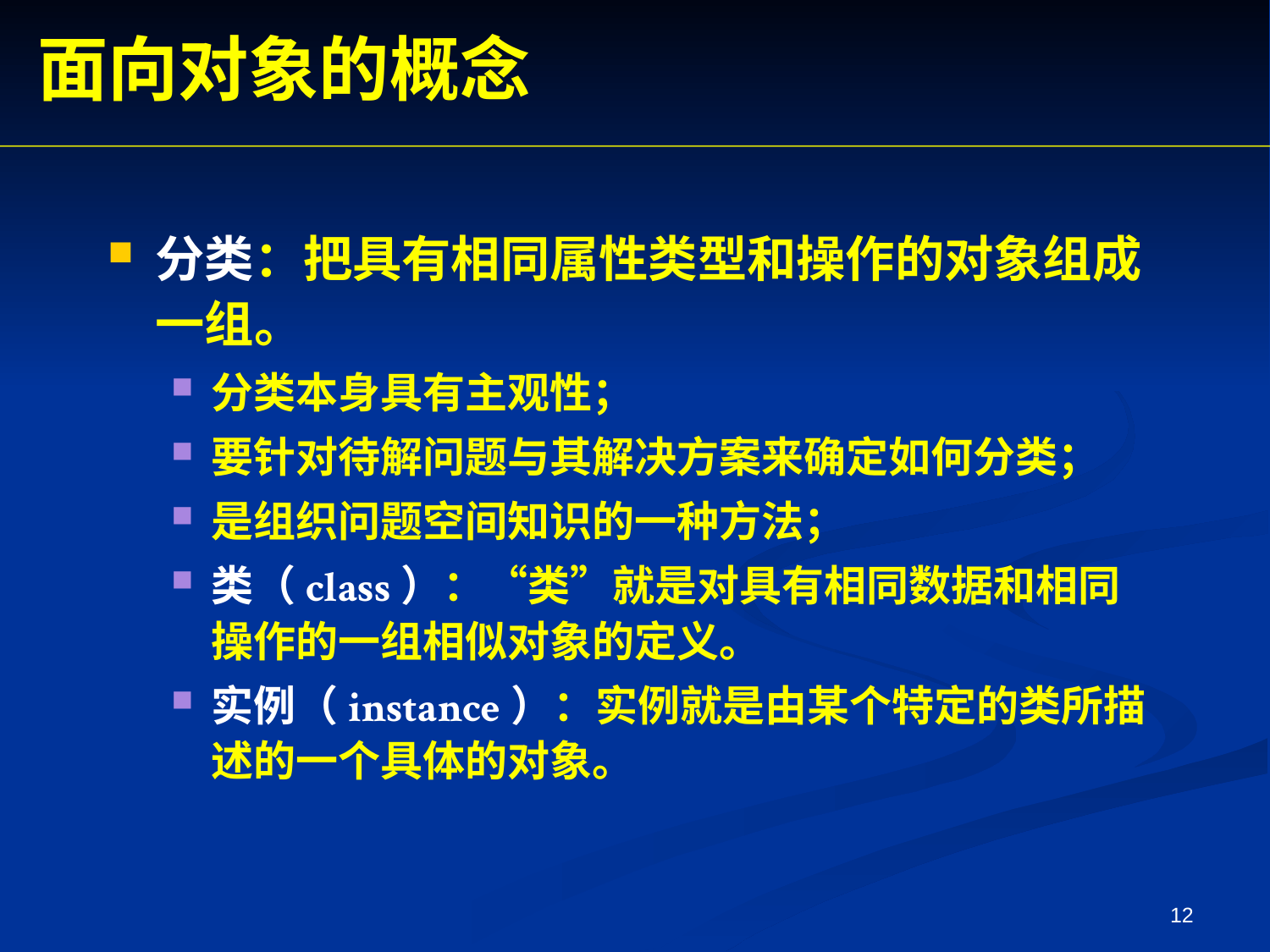

面向对象的概念

分类：把具有相同属性类型和操作的对象组成一组。
分类本身具有主观性；
要针对待解问题与其解决方案来确定如何分类；
是组织问题空间知识的一种方法；
类（class）：“类”就是对具有相同数据和相同操作的一组相似对象的定义。
实例（instance）：实例就是由某个特定的类所描述的一个具体的对象。
12